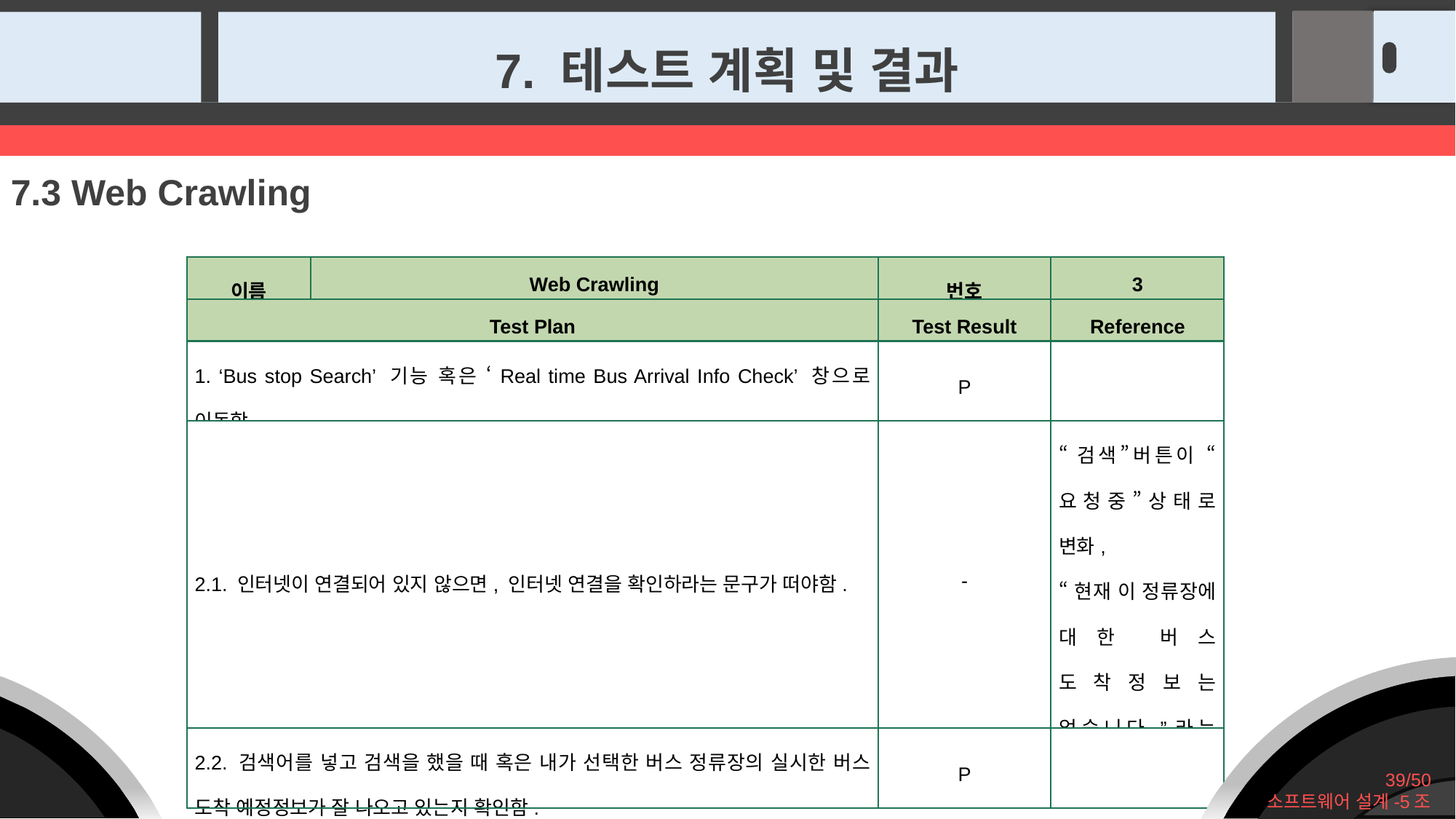

7. 테스트 계획 및 결과

7.3 Web Crawling
| 이름 | Web Crawling | 번호 | 3 |
| --- | --- | --- | --- |
| Test Plan |  | Test Result | Reference |
| 1. ‘Bus stop Search’ 기능 혹은 ‘Real time Bus Arrival Info Check’ 창으로 이동함. |  | P |  |
| 2.1. 인터넷이 연결되어 있지 않으면, 인터넷 연결을 확인하라는 문구가 떠야함. |  | - | “검색”버튼이 “요청중”상태로 변화, “현재 이 정류장에 대한 버스 도착정보는 없습니다.”라는 문구를 제시 |
| 2.2. 검색어를 넣고 검색을 했을 때 혹은 내가 선택한 버스 정류장의 실시한 버스 도착 예정정보가 잘 나오고 있는지 확인함. |  | P |  |

39/50
소프트웨어 설계-5조